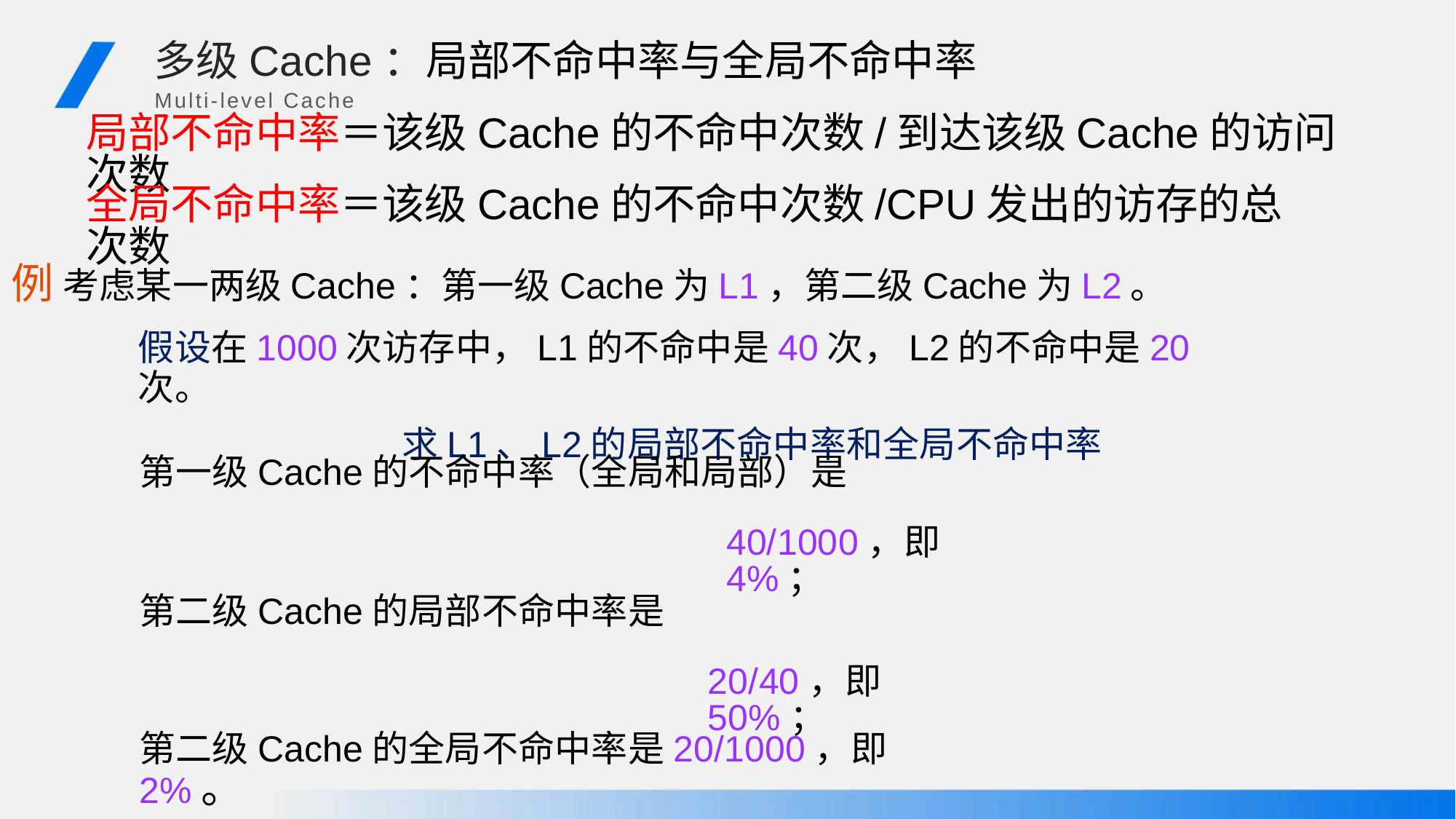

多级Cache：局部不命中率与全局不命中率
Multi-level Cache
局部不命中率＝该级Cache的不命中次数/到达该级Cache的访问次数
全局不命中率＝该级Cache的不命中次数/CPU发出的访存的总次数
例 考虑某一两级Cache：第一级Cache为L1，第二级Cache为L2。
假设在1000次访存中，L1的不命中是40次，L2的不命中是20次。
求L1、L2的局部不命中率和全局不命中率
第一级Cache的不命中率（全局和局部）是
40/1000，即4%；
第二级Cache的局部不命中率是
20/40，即50%；
第二级Cache的全局不命中率是20/1000，即2%。